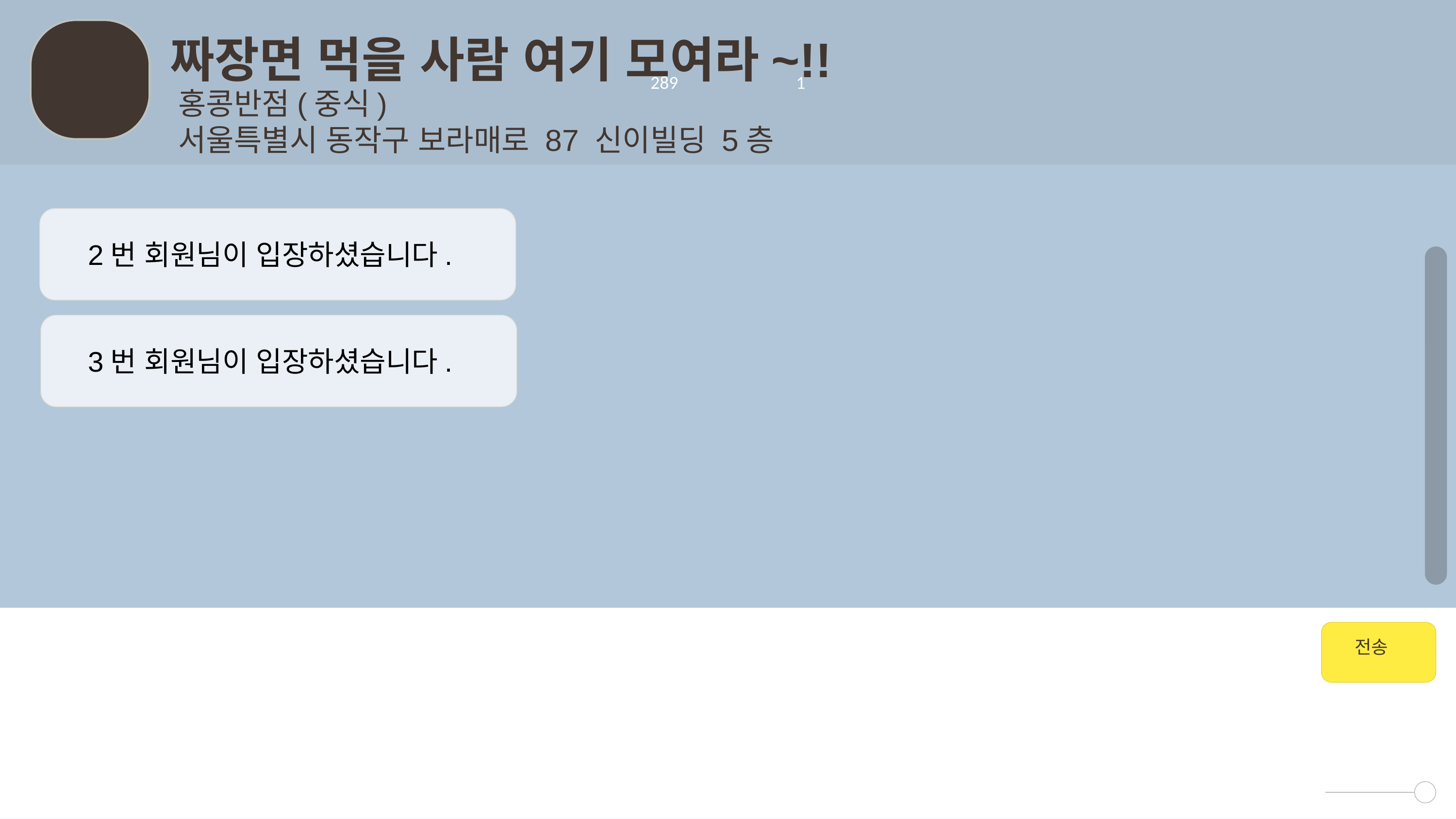

사용된 폰트
디자인 랩
Design-enjoy.xyz
사용된 색상

289		1

짜장면 먹을 사람 여기 모여라~!!
홍콩반점(중식)
서울특별시 동작구 보라매로 87 신이빌딩 5층

2번 회원님이 입장하셨습니다.

3번 회원님이 입장하셨습니다.

전송